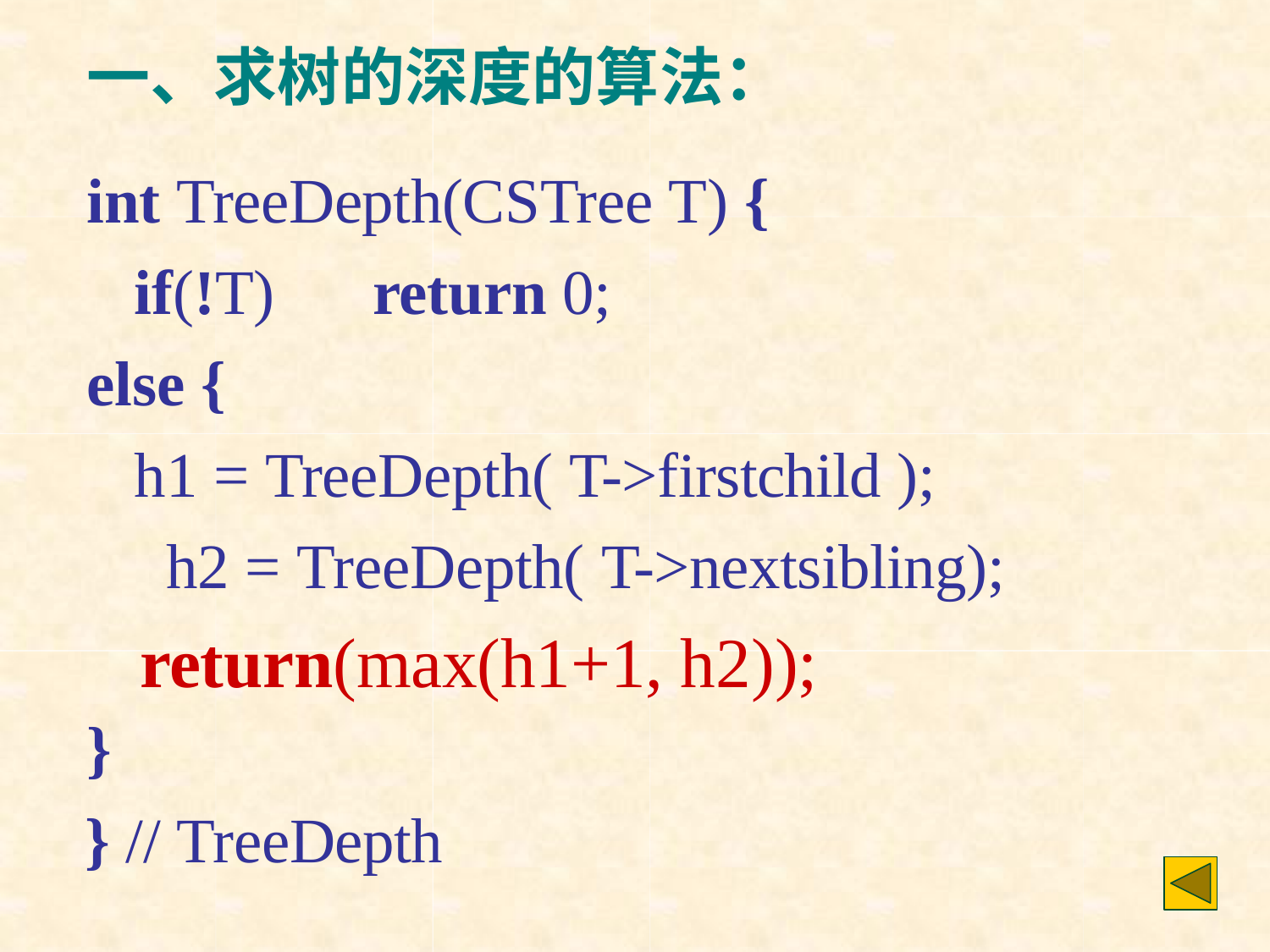

# 一、求树的深度的算法：
int TreeDepth(CSTree T) {  if(!T)	return 0;
else {
h1 = TreeDepth( T->firstchild );  h2 = TreeDepth( T->nextsibling);
return(max(h1+1, h2));
}
} // TreeDepth